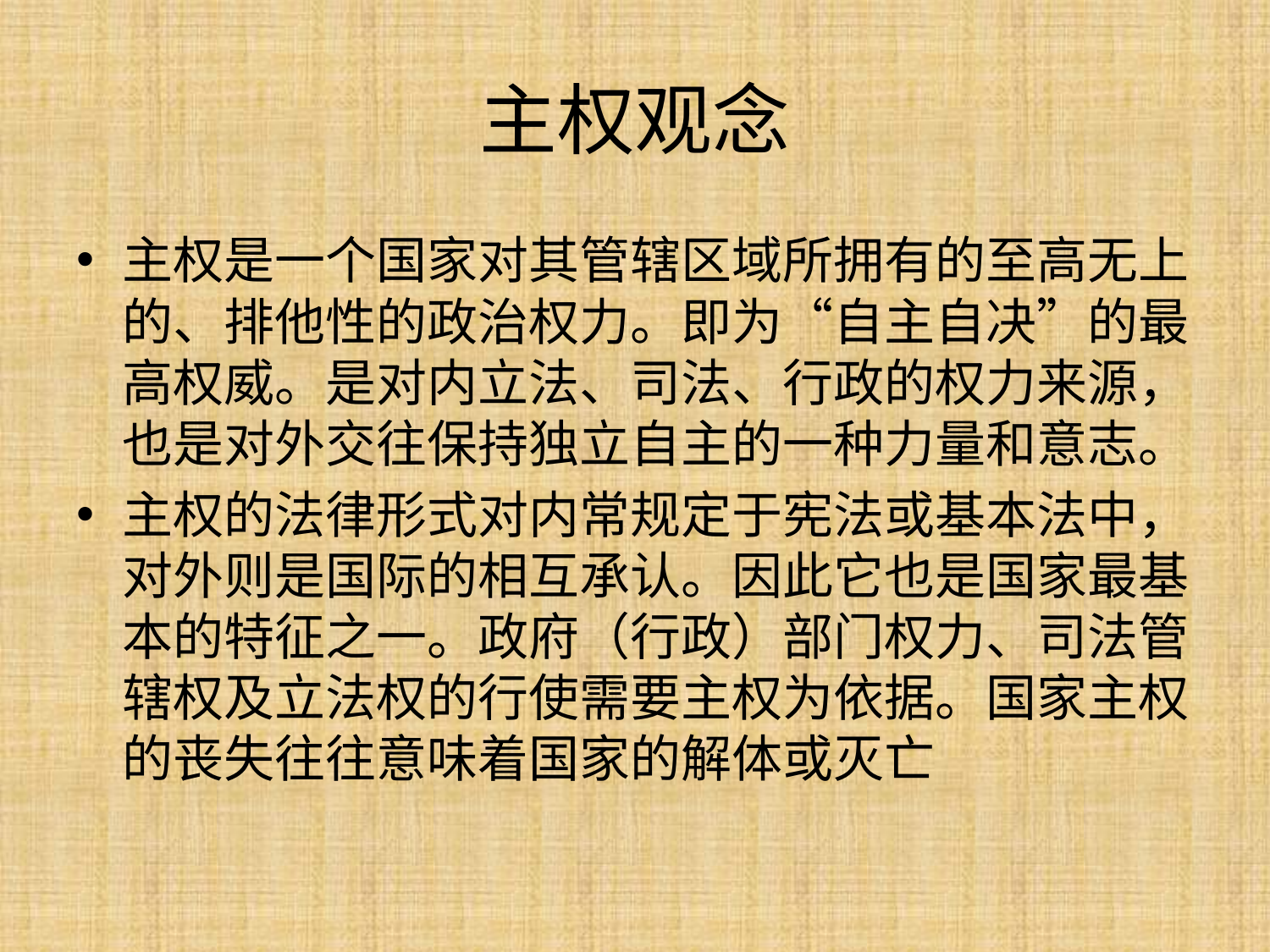

# 主权观念
主权是一个国家对其管辖区域所拥有的至高无上的、排他性的政治权力。即为“自主自决”的最高权威。是对内立法、司法、行政的权力来源，也是对外交往保持独立自主的一种力量和意志。
主权的法律形式对内常规定于宪法或基本法中，对外则是国际的相互承认。因此它也是国家最基本的特征之一。政府（行政）部门权力、司法管辖权及立法权的行使需要主权为依据。国家主权的丧失往往意味着国家的解体或灭亡